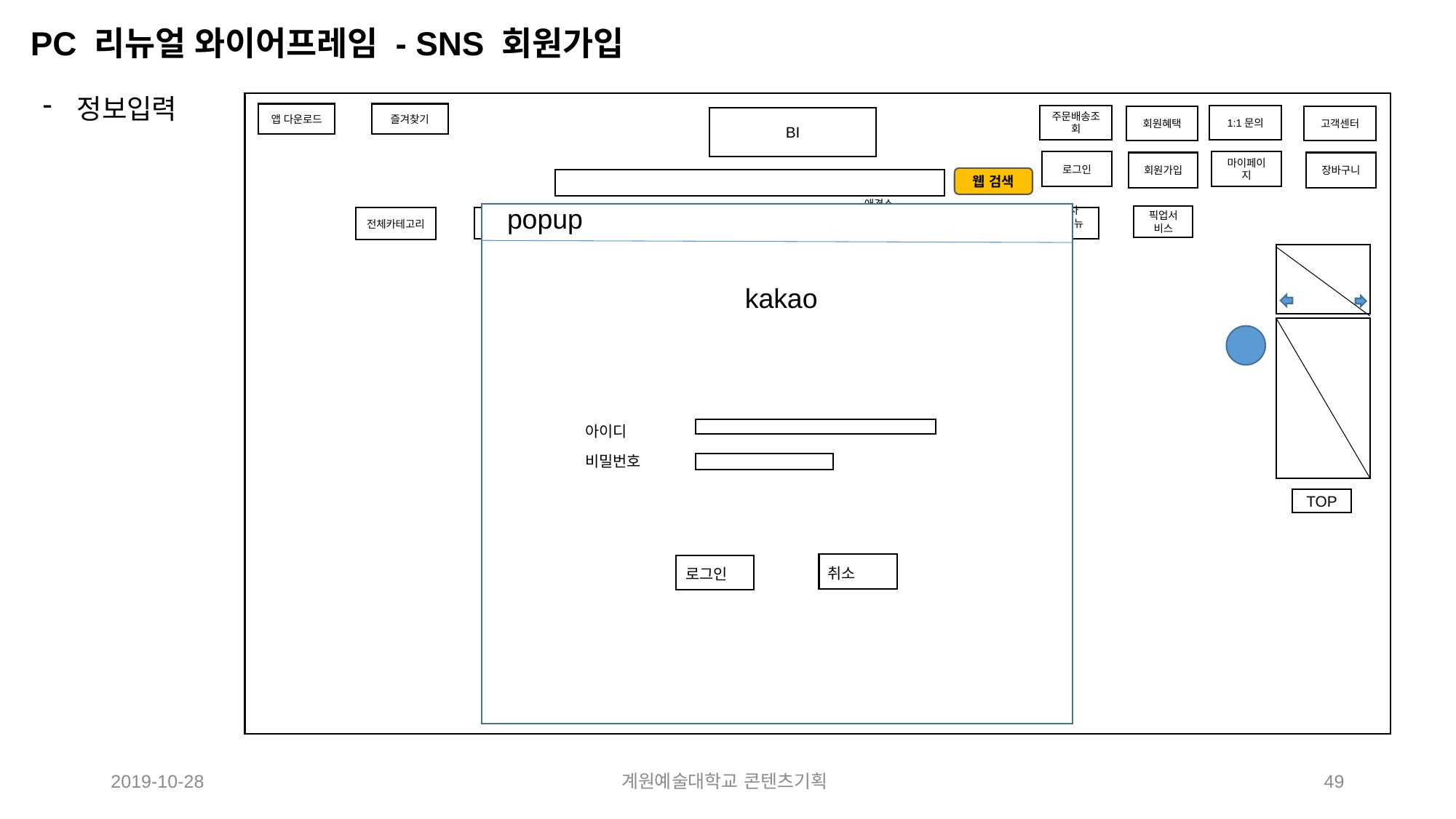

PC 리뉴얼 와이어프레임 - SNS 회원가입
정보입력

앱 다운로드
즐겨찾기
주문배송조회
1:1문의
회원혜택
고객센터
BI
로그인
마이페이지
회원가입
장바구니
웹 검색

popup

픽업서비스
파워딜
ak 플라자
Ak쁨(뷰티)
베스트100
애경쇼핑헤택 week

문화/이벤트/쿠폰
행사
카드뉴스
전체카테고리

kakao

아이디

비밀번호

TOP

취소
로그인
2019-10-28
계원예술대학교 콘텐츠기획
49